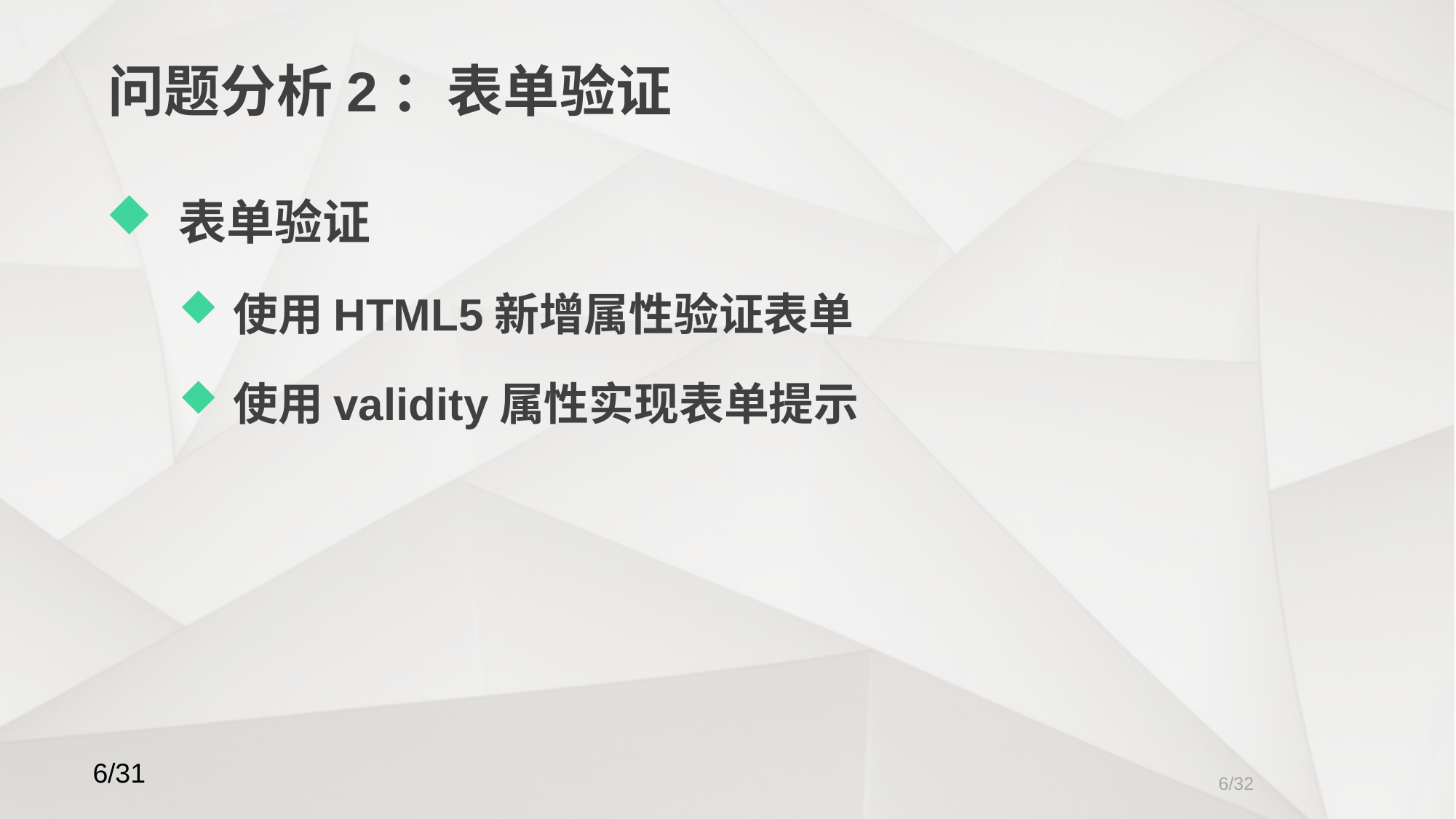

# 问题分析2：表单验证
表单验证
使用HTML5新增属性验证表单
使用validity属性实现表单提示
6/32